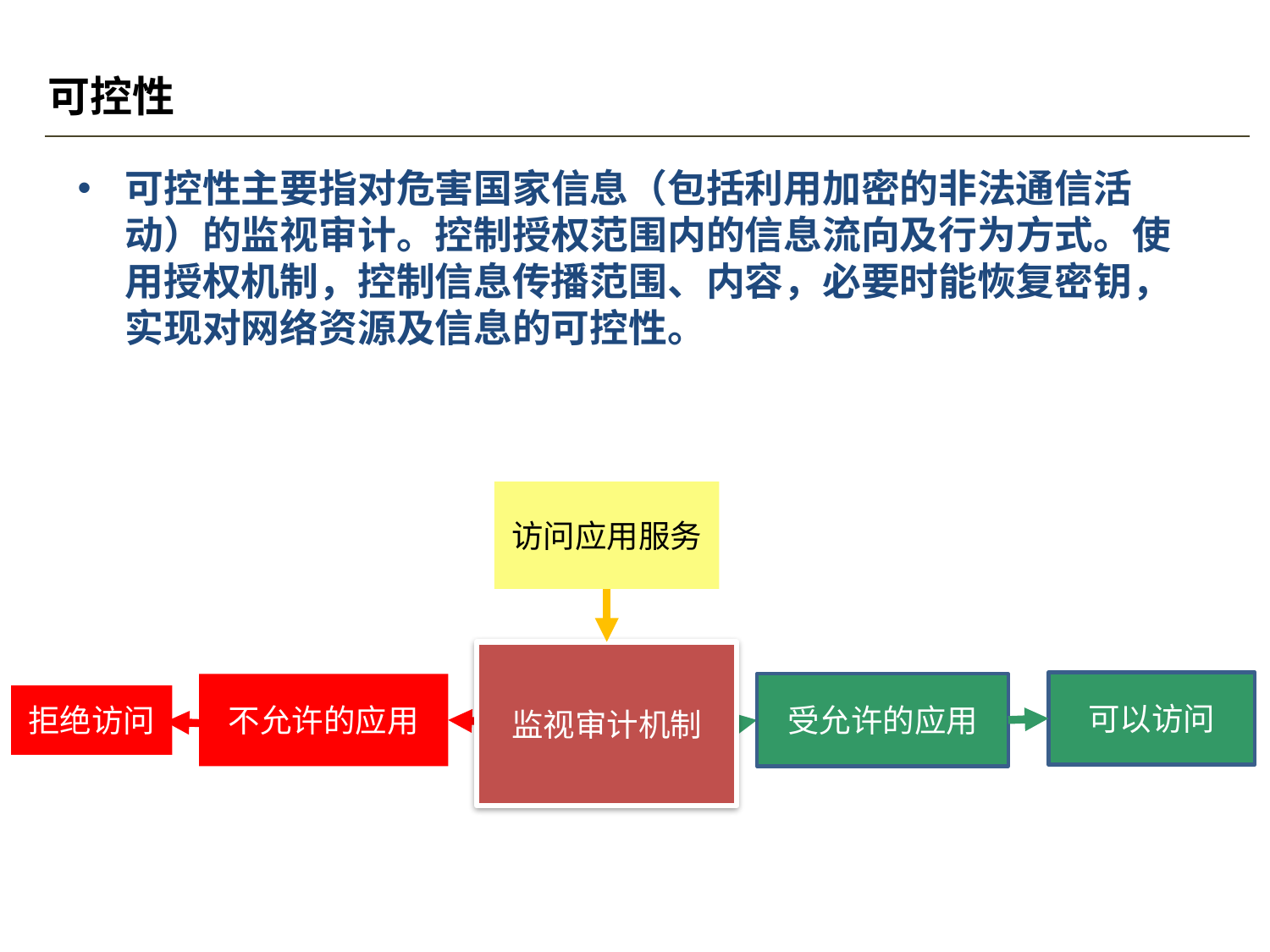

# 可控性
可控性主要指对危害国家信息（包括利用加密的非法通信活动）的监视审计。控制授权范围内的信息流向及行为方式。使用授权机制，控制信息传播范围、内容，必要时能恢复密钥，实现对网络资源及信息的可控性。

访问应用服务
监视审计机制
可以访问
不允许的应用
受允许的应用
拒绝访问